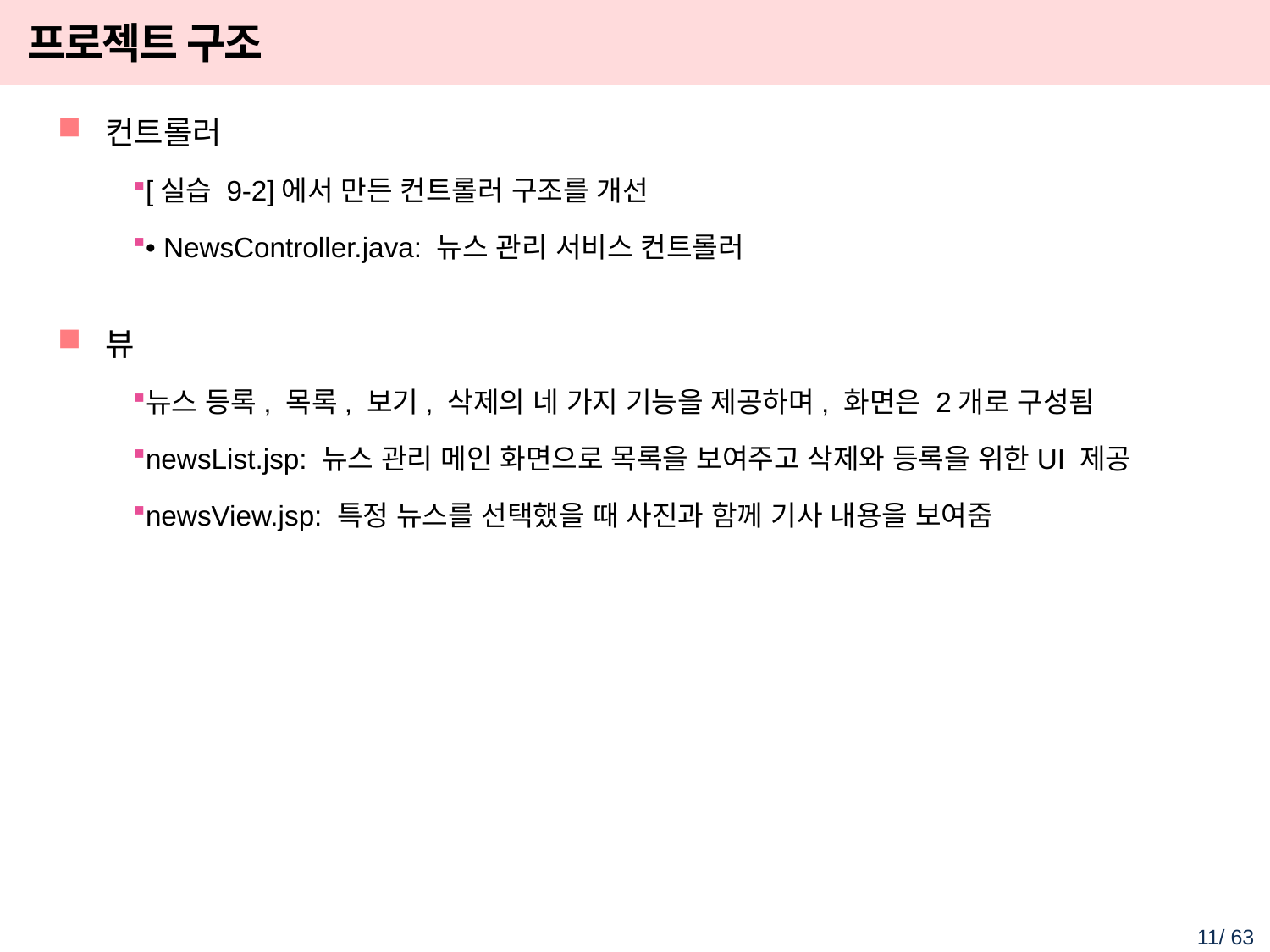

# 프로젝트 구조
컨트롤러
[실습 9-2]에서 만든 컨트롤러 구조를 개선
• NewsController.java: 뉴스 관리 서비스 컨트롤러

뷰
뉴스 등록, 목록, 보기, 삭제의 네 가지 기능을 제공하며, 화면은 2개로 구성됨
newsList.jsp: 뉴스 관리 메인 화면으로 목록을 보여주고 삭제와 등록을 위한UI 제공
newsView.jsp: 특정 뉴스를 선택했을 때 사진과 함께 기사 내용을 보여줌